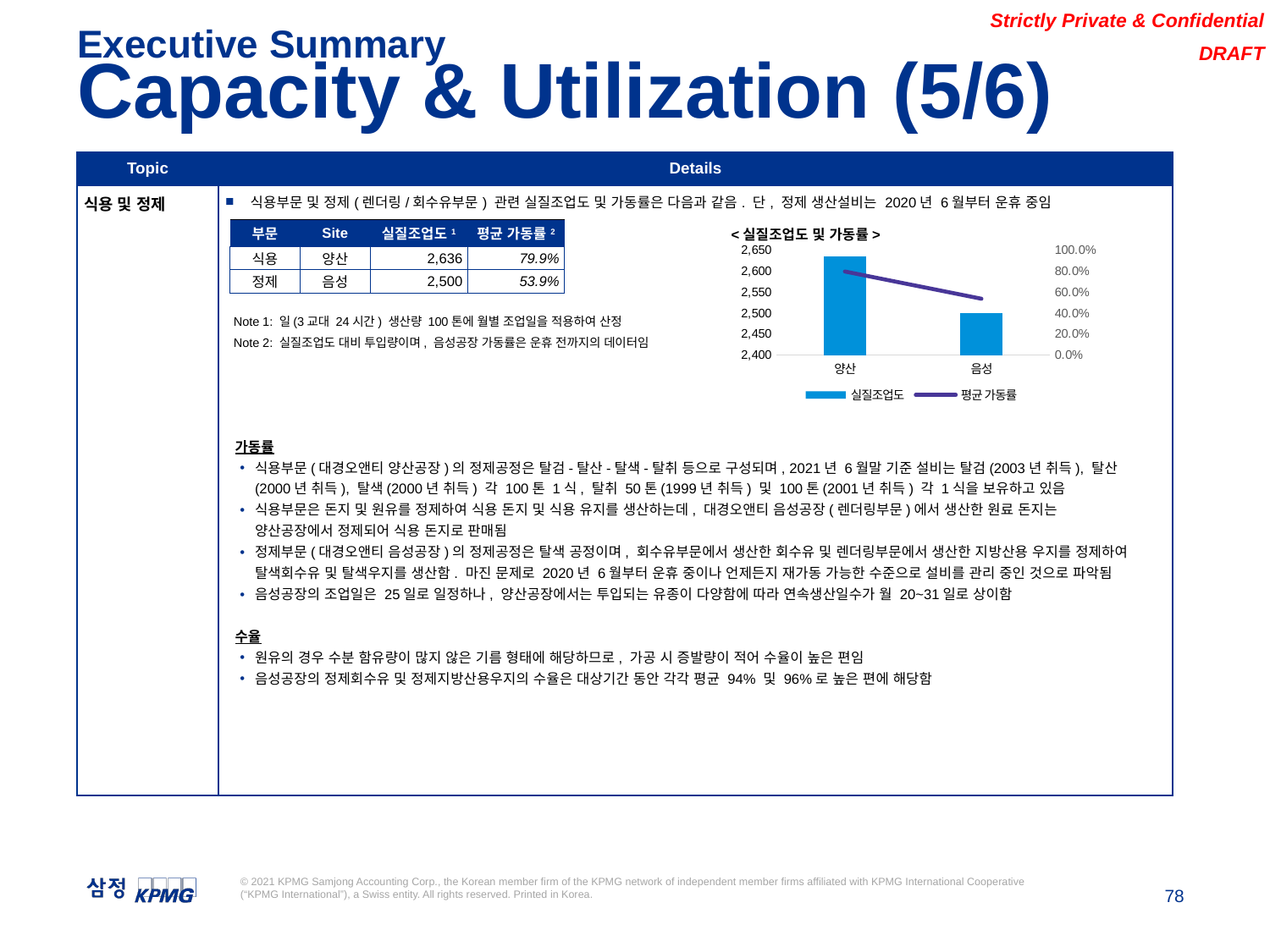

Executive Summary
Capacity & Utilization (5/6)
| Topic | Details |
| --- | --- |
| 식용 및 정제 | 식용부문 및 정제(렌더링/회수유부문) 관련 실질조업도 및 가동률은 다음과 같음. 단, 정제 생산설비는 2020년 6월부터 운휴 중임 |
| 부문 | Site | 실질조업도1 | 평균 가동률2 |
| --- | --- | --- | --- |
| 식용 | 양산 | 2,636 | 79.9% |
| 정제 | 음성 | 2,500 | 53.9% |

### Chart

| Category | 실질조업도 | 평균 가동률 |
|---|---|---|
| 양산 | 2635.714285714286 | 0.799453043320666 |
| 음성 | 2500.0 | 0.539313142857143 |
<실질조업도 및 가동률>
Note 1: 일(3교대 24시간) 생산량 100톤에 월별 조업일을 적용하여 산정
Note 2: 실질조업도 대비 투입량이며, 음성공장 가동률은 운휴 전까지의 데이터임
가동률
식용부문(대경오앤티 양산공장)의 정제공정은 탈검-탈산-탈색-탈취 등으로 구성되며, 2021년 6월말 기준 설비는 탈검(2003년 취득), 탈산(2000년 취득), 탈색(2000년 취득) 각 100톤 1식, 탈취 50톤(1999년 취득) 및 100톤(2001년 취득) 각 1식을 보유하고 있음
식용부문은 돈지 및 원유를 정제하여 식용 돈지 및 식용 유지를 생산하는데, 대경오앤티 음성공장(렌더링부문)에서 생산한 원료 돈지는 양산공장에서 정제되어 식용 돈지로 판매됨
정제부문(대경오앤티 음성공장)의 정제공정은 탈색 공정이며, 회수유부문에서 생산한 회수유 및 렌더링부문에서 생산한 지방산용 우지를 정제하여 탈색회수유 및 탈색우지를 생산함. 마진 문제로 2020년 6월부터 운휴 중이나 언제든지 재가동 가능한 수준으로 설비를 관리 중인 것으로 파악됨
음성공장의 조업일은 25일로 일정하나, 양산공장에서는 투입되는 유종이 다양함에 따라 연속생산일수가 월 20~31일로 상이함

수율
원유의 경우 수분 함유량이 많지 않은 기름 형태에 해당하므로, 가공 시 증발량이 적어 수율이 높은 편임
음성공장의 정제회수유 및 정제지방산용우지의 수율은 대상기간 동안 각각 평균 94% 및 96%로 높은 편에 해당함